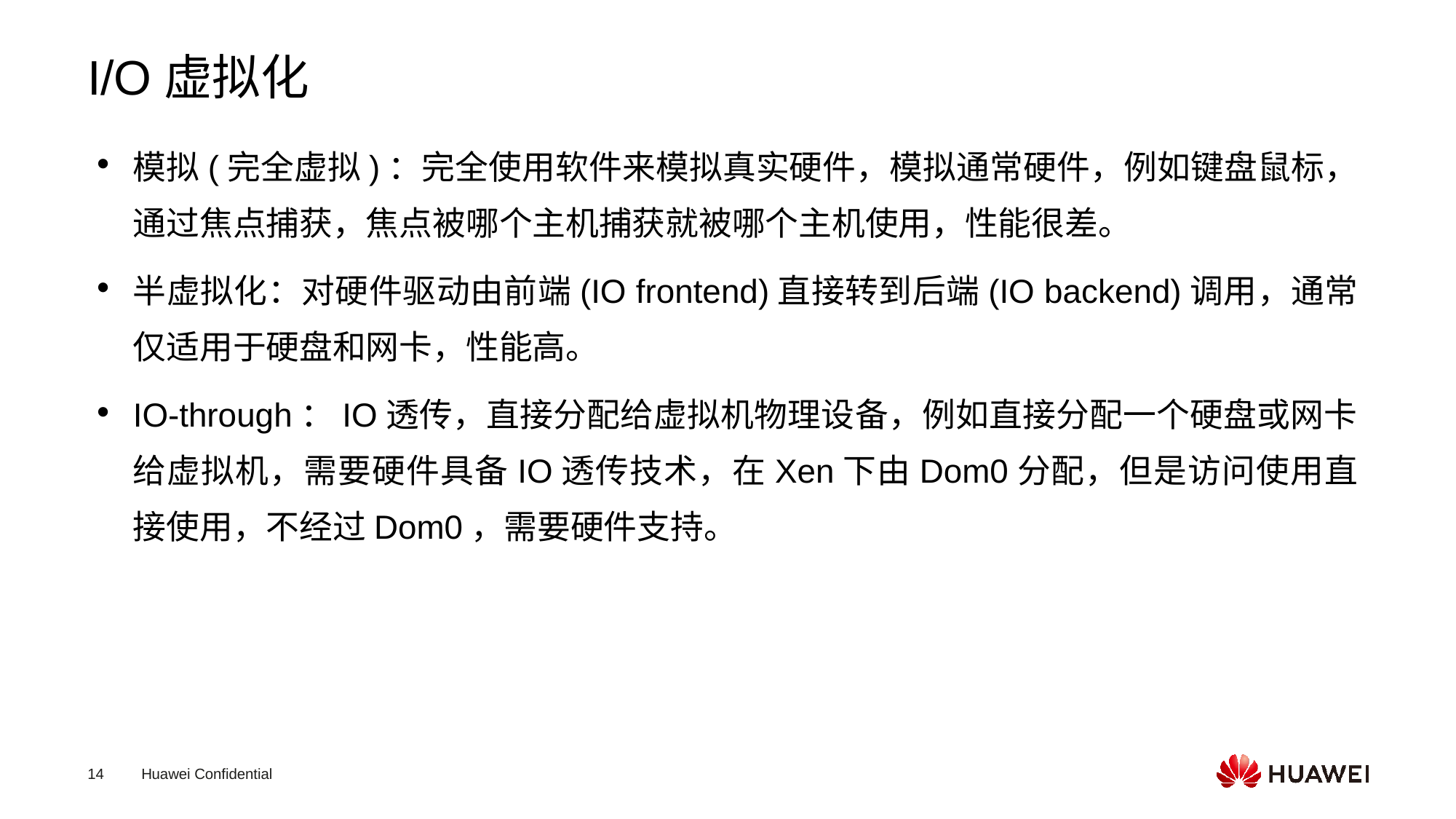

# I/O虚拟化
模拟(完全虚拟)：完全使用软件来模拟真实硬件，模拟通常硬件，例如键盘鼠标，通过焦点捕获，焦点被哪个主机捕获就被哪个主机使用，性能很差。
半虚拟化：对硬件驱动由前端(IO frontend)直接转到后端(IO backend)调用，通常仅适用于硬盘和网卡，性能高。
IO-through：IO透传，直接分配给虚拟机物理设备，例如直接分配一个硬盘或网卡给虚拟机，需要硬件具备IO透传技术，在Xen下由Dom0分配，但是访问使用直接使用，不经过Dom0，需要硬件支持。